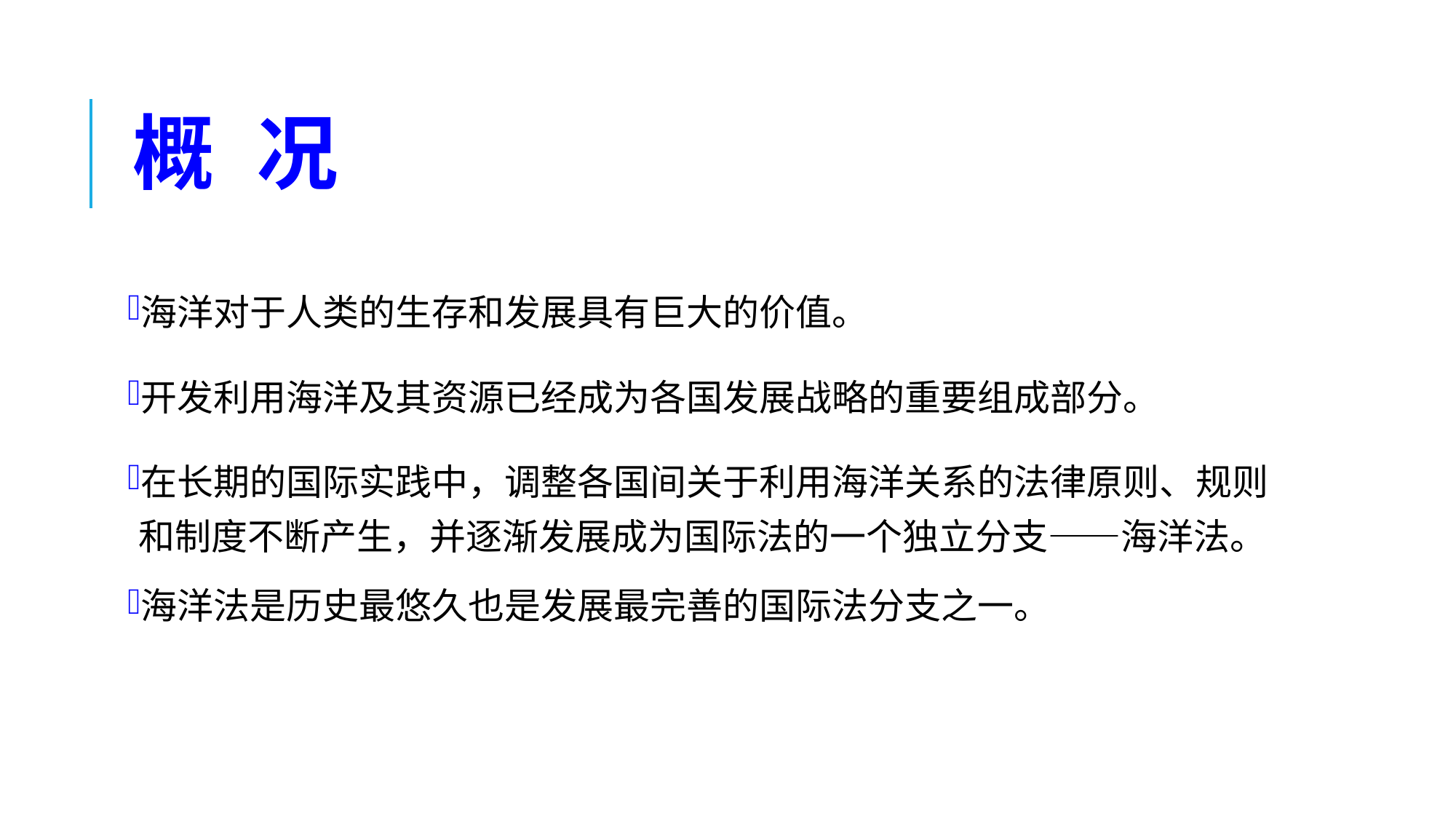

# 概  况
海洋对于人类的生存和发展具有巨大的价值。
开发利用海洋及其资源已经成为各国发展战略的重要组成部分。
在长期的国际实践中，调整各国间关于利用海洋关系的法律原则、规则和制度不断产生，并逐渐发展成为国际法的一个独立分支——海洋法。
海洋法是历史最悠久也是发展最完善的国际法分支之一。